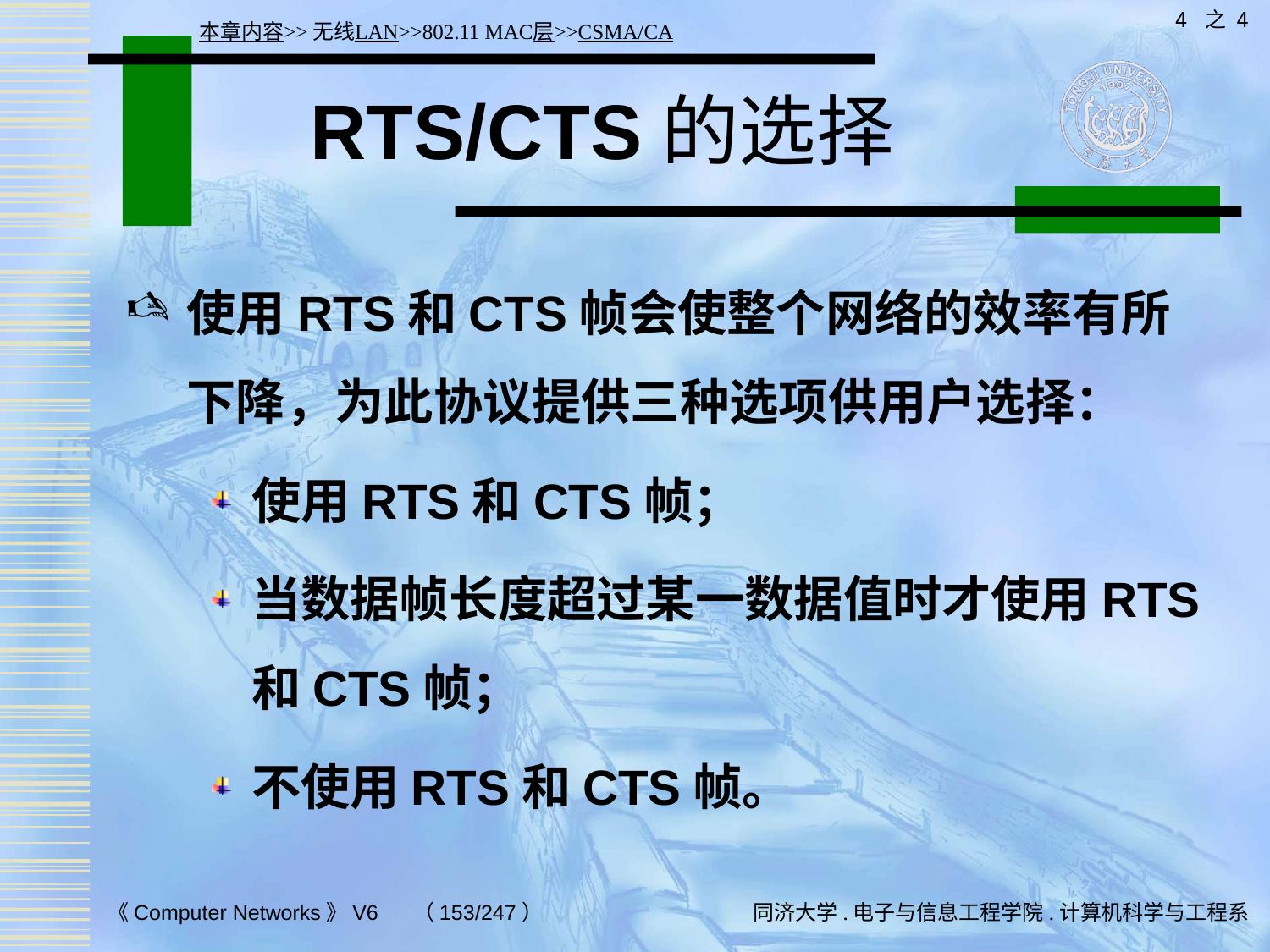

4 之 4
本章内容>>无线LAN>>802.11 MAC层>>CSMA/CA
# RTS/CTS的选择
使用RTS和CTS帧会使整个网络的效率有所下降，为此协议提供三种选项供用户选择：
使用RTS和CTS帧；
当数据帧长度超过某一数据值时才使用RTS和CTS帧；
不使用RTS和CTS帧。